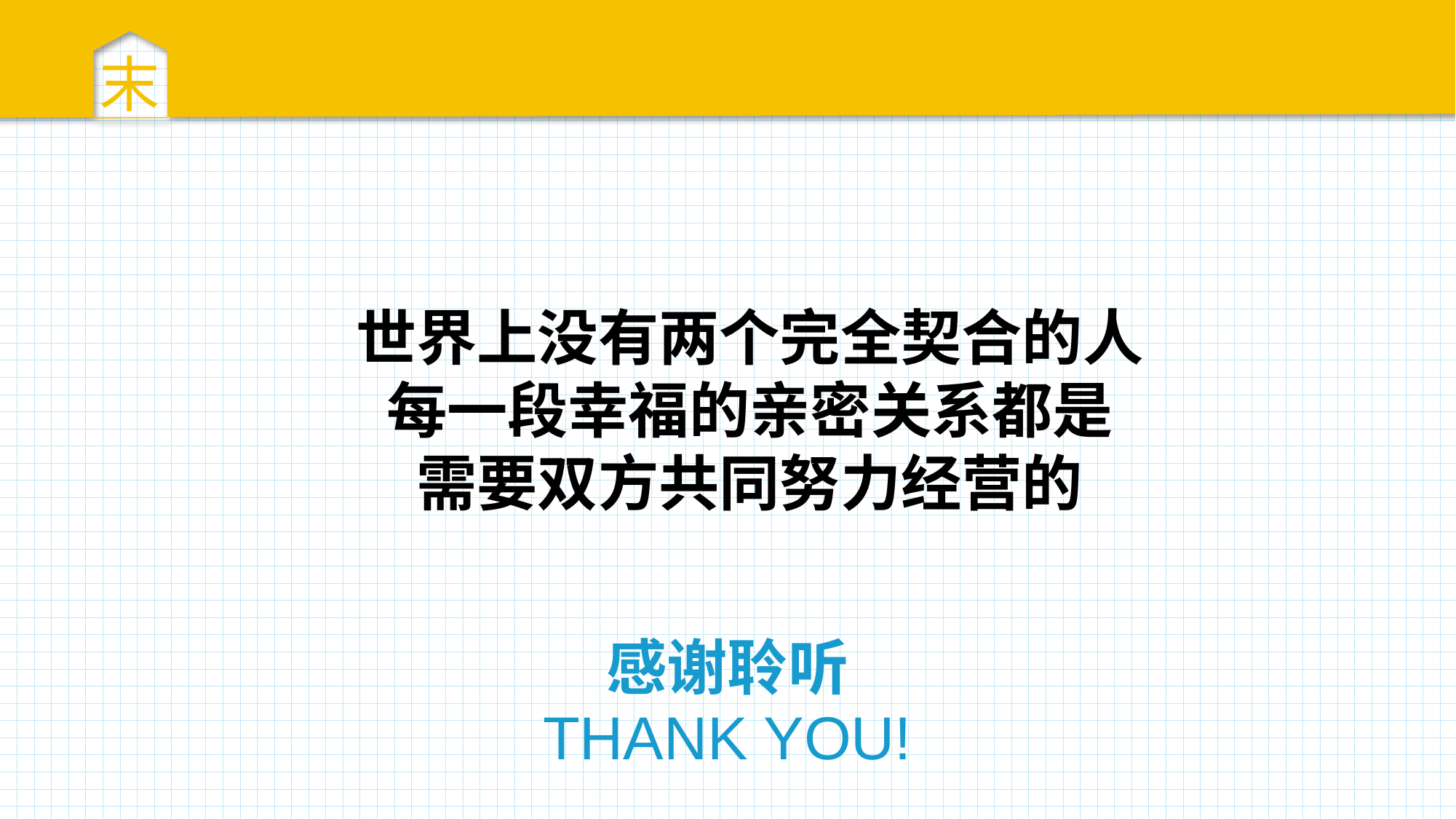

末
世界上没有两个完全契合的人
每一段幸福的亲密关系都是
需要双方共同努力经营的
感谢聆听
THANK YOU!